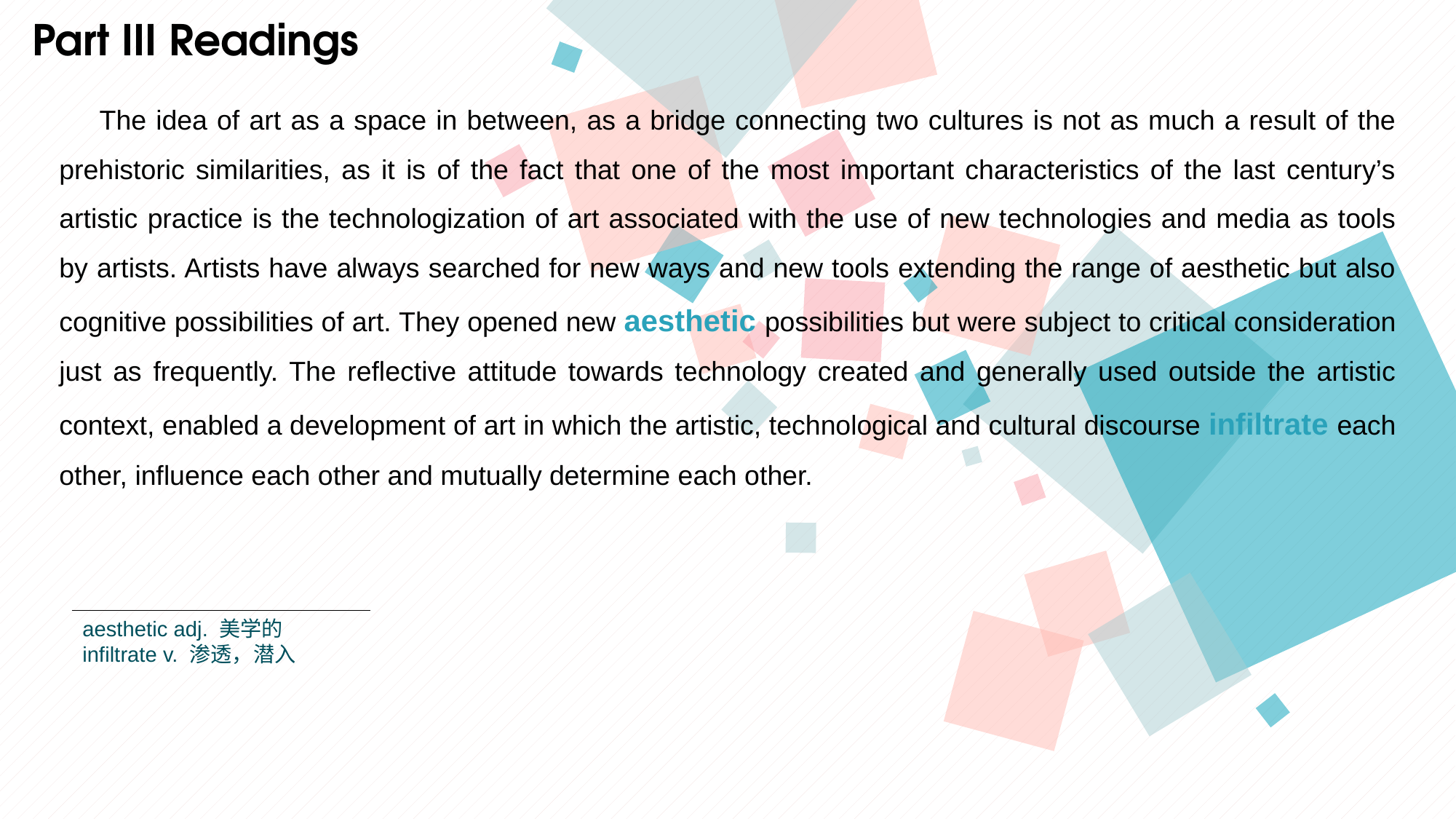

Part III Readings
     The idea of art as a space in between, as a bridge connecting two cultures is not as much a result of the prehistoric similarities, as it is of the fact that one of the most important characteristics of the last century’s artistic practice is the technologization of art associated with the use of new technologies and media as tools by artists. Artists have always searched for new ways and new tools extending the range of aesthetic but also cognitive possibilities of art. They opened new aesthetic possibilities but were subject to critical consideration just as frequently. The reflective attitude towards technology created and generally used outside the artistic context, enabled a development of art in which the artistic, technological and cultural discourse infiltrate each other, influence each other and mutually determine each other.
aesthetic adj. 美学的
infiltrate v. 渗透，潜入